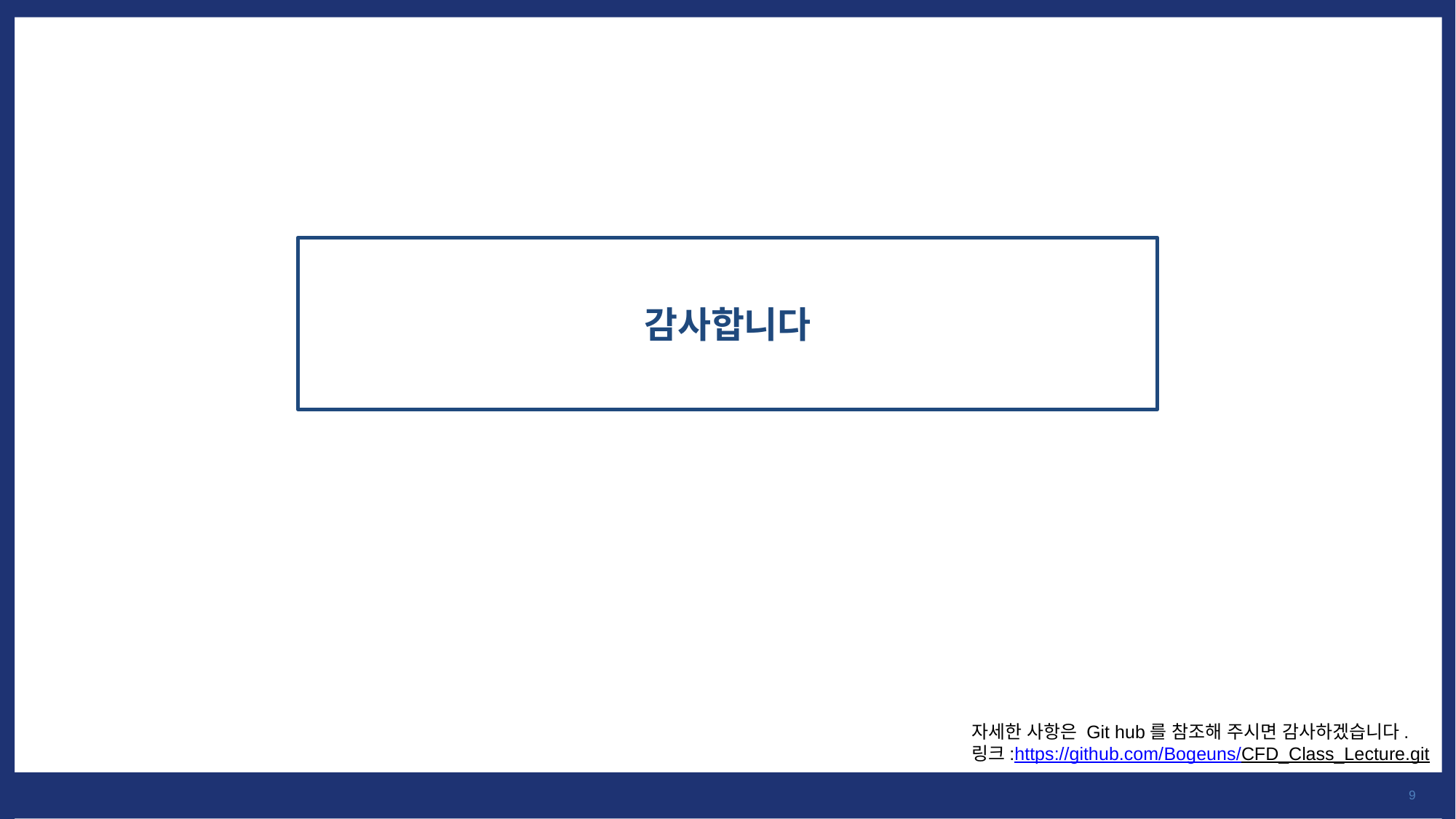

# 감사합니다
자세한 사항은 Git hub를 참조해 주시면 감사하겠습니다.
링크:https://github.com/Bogeuns/CFD_Class_Lecture.git
9